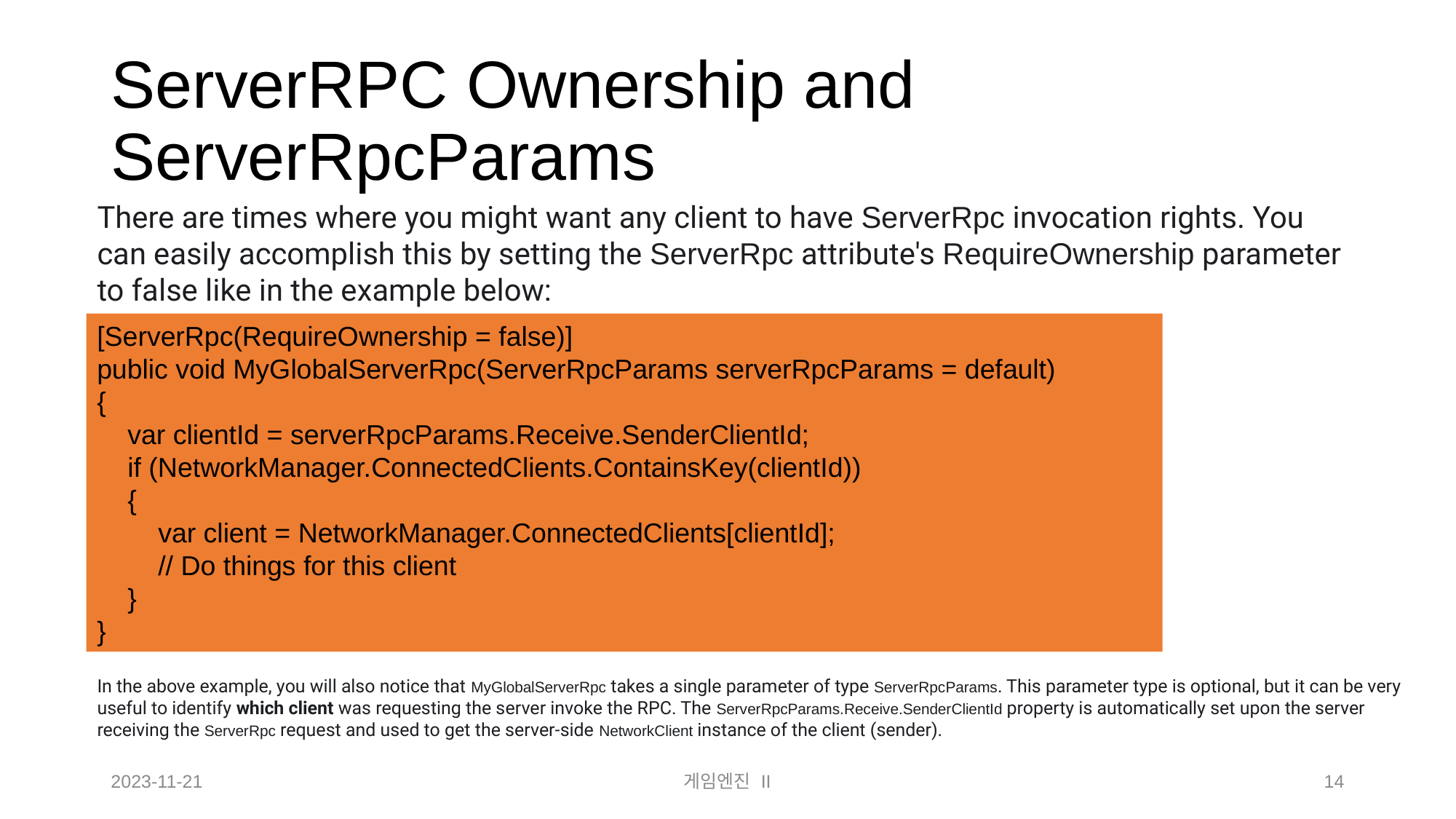

# ServerRPC Ownership and ServerRpcParams
There are times where you might want any client to have ServerRpc invocation rights. You can easily accomplish this by setting the ServerRpc attribute's RequireOwnership parameter to false like in the example below:
[ServerRpc(RequireOwnership = false)]
public void MyGlobalServerRpc(ServerRpcParams serverRpcParams = default)
{
    var clientId = serverRpcParams.Receive.SenderClientId;
    if (NetworkManager.ConnectedClients.ContainsKey(clientId))
    {
        var client = NetworkManager.ConnectedClients[clientId];
        // Do things for this client
    }
}
In the above example, you will also notice that MyGlobalServerRpc takes a single parameter of type ServerRpcParams. This parameter type is optional, but it can be very useful to identify which client was requesting the server invoke the RPC. The ServerRpcParams.Receive.SenderClientId property is automatically set upon the server receiving the ServerRpc request and used to get the server-side NetworkClient instance of the client (sender).
2023-11-21
게임엔진 II
14